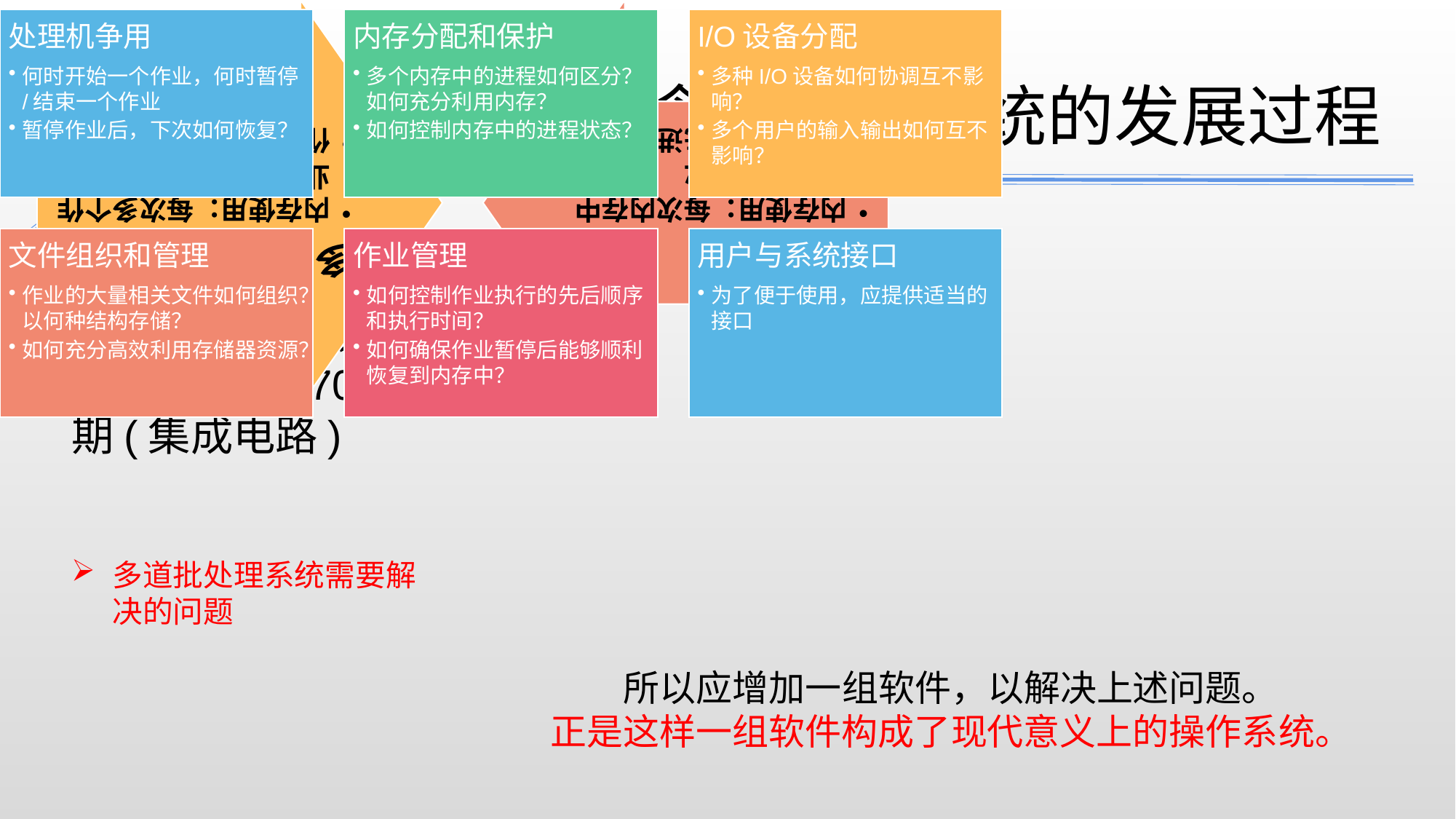

操作系统的基本概念：操作系统的发展过程
多道
内存使用：每次多个作业（充分利用内存）
作业次序：无确定次序
单道
内存使用：每次内存中只有一个作业
作业次序：先进先出
处理机争用
何时开始一个作业，何时暂停/结束一个作业
暂停作业后，下次如何恢复？
内存分配和保护
多个内存中的进程如何区分？如何充分利用内存？
如何控制内存中的进程状态？
I/O设备分配
多种I/O设备如何协调互不影响？
多个用户的输入输出如何互不影响？
文件组织和管理
作业的大量相关文件如何组织？以何种结构存储？
如何充分高效利用存储器资源？
作业管理
如何控制作业执行的先后顺序和执行时间？
如何确保作业暂停后能够顺利恢复到内存中？
用户与系统接口
为了便于使用，应提供适当的接口
阶段3：
多道批处理系统
60年代中到70年代中期(集成电路)
多道批处理系统需要解决的问题
所以应增加一组软件，以解决上述问题。
正是这样一组软件构成了现代意义上的操作系统。